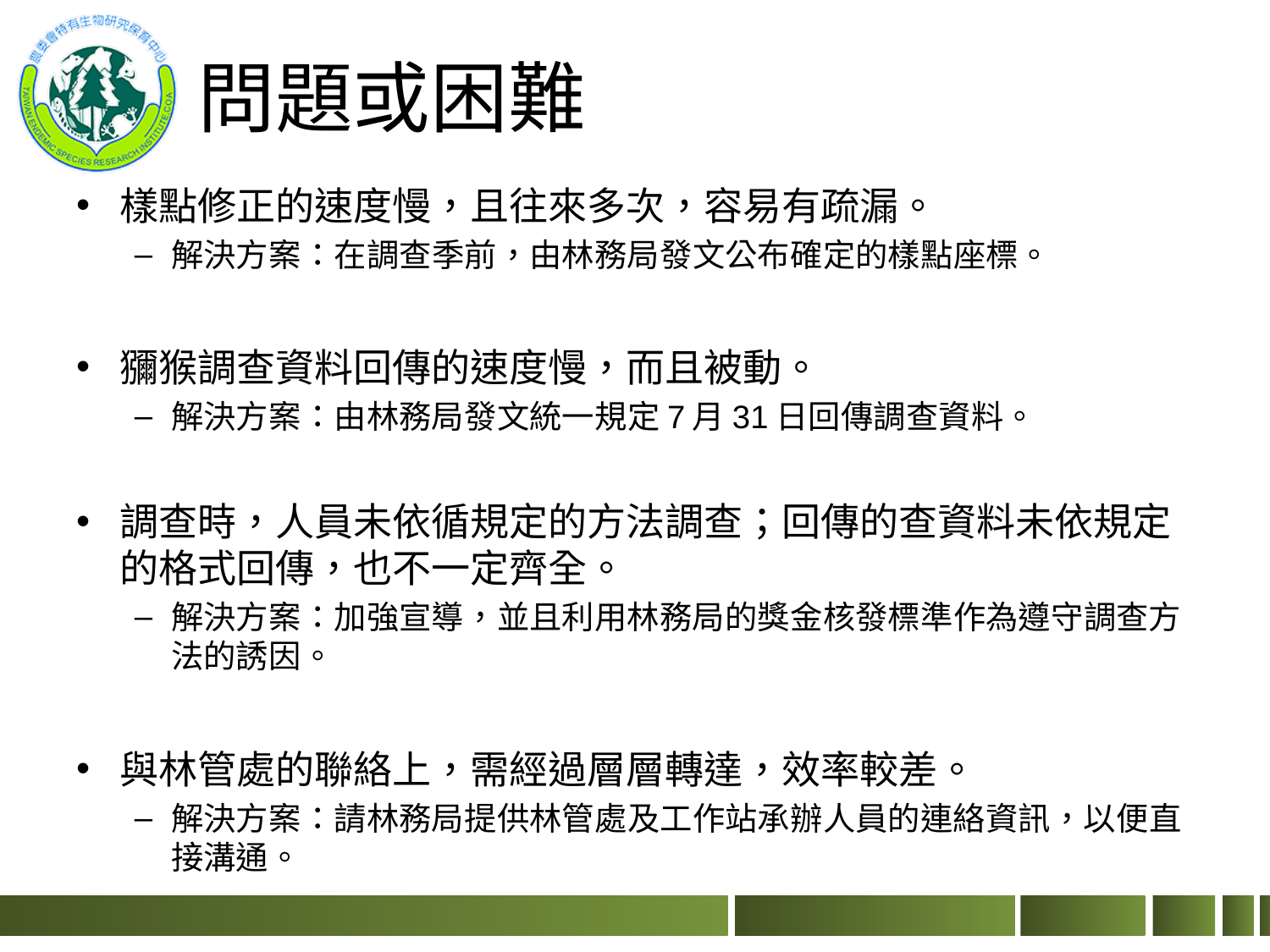

# 問題或困難
樣點修正的速度慢，且往來多次，容易有疏漏。
解決方案：在調查季前，由林務局發文公布確定的樣點座標。

獼猴調查資料回傳的速度慢，而且被動。
解決方案：由林務局發文統一規定7月31日回傳調查資料。

調查時，人員未依循規定的方法調查；回傳的查資料未依規定的格式回傳，也不一定齊全。
解決方案：加強宣導，並且利用林務局的獎金核發標準作為遵守調查方法的誘因。

與林管處的聯絡上，需經過層層轉達，效率較差。
解決方案：請林務局提供林管處及工作站承辦人員的連絡資訊，以便直接溝通。